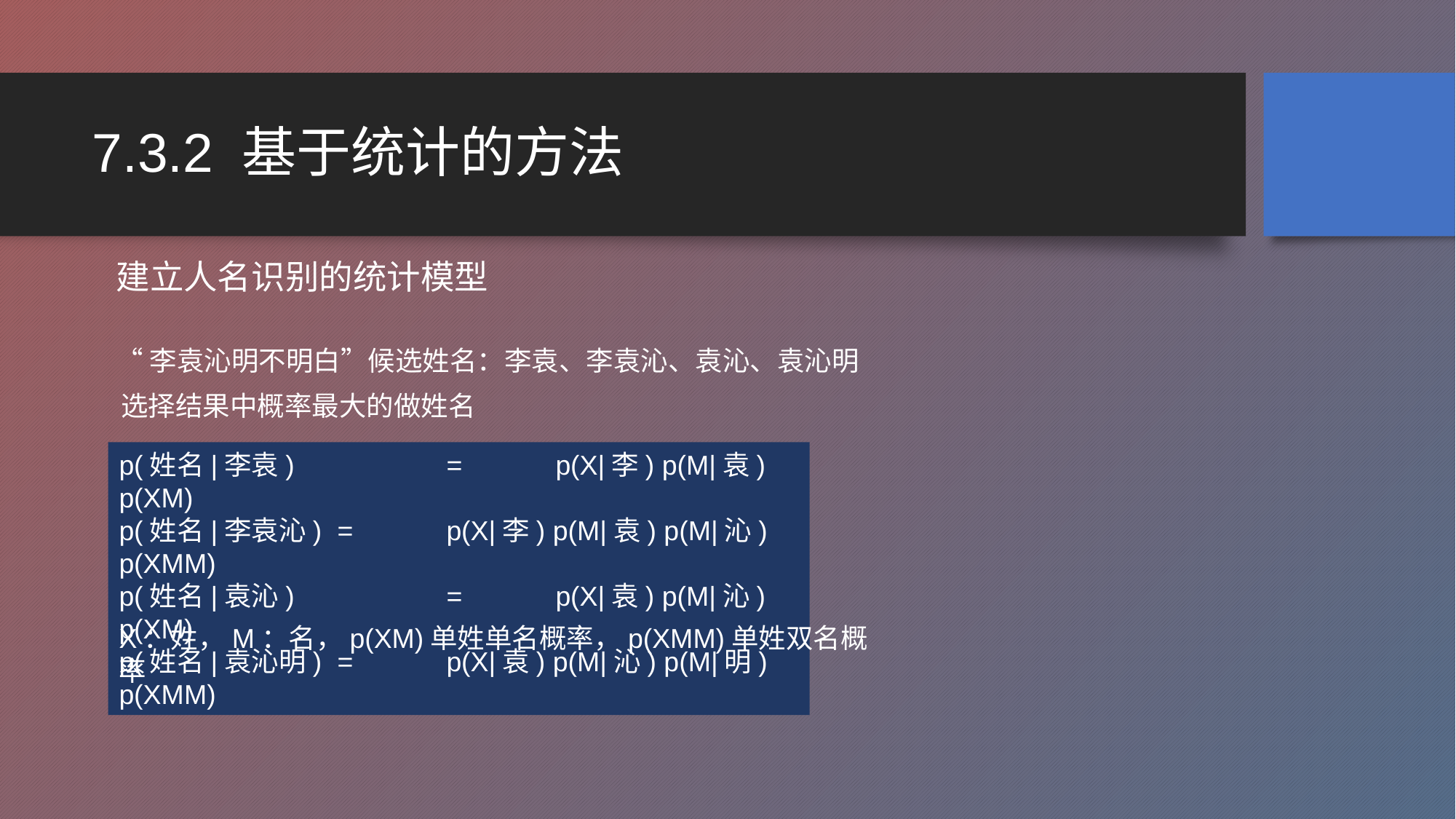

# 7.3.2 基于统计的方法
建立人名识别的统计模型

“李袁沁明不明白”候选姓名：李袁、李袁沁、袁沁、袁沁明
选择结果中概率最大的做姓名
p(姓名|李袁) 		= 	p(X|李) p(M|袁) p(XM)
p(姓名|李袁沁) 	= 	p(X|李) p(M|袁) p(M|沁) p(XMM)
p(姓名|袁沁) 		= 	p(X|袁) p(M|沁) p(XM)
p(姓名|袁沁明) 	= 	p(X|袁) p(M|沁) p(M|明) p(XMM)
X：姓，M：名，p(XM)单姓单名概率，p(XMM)单姓双名概率